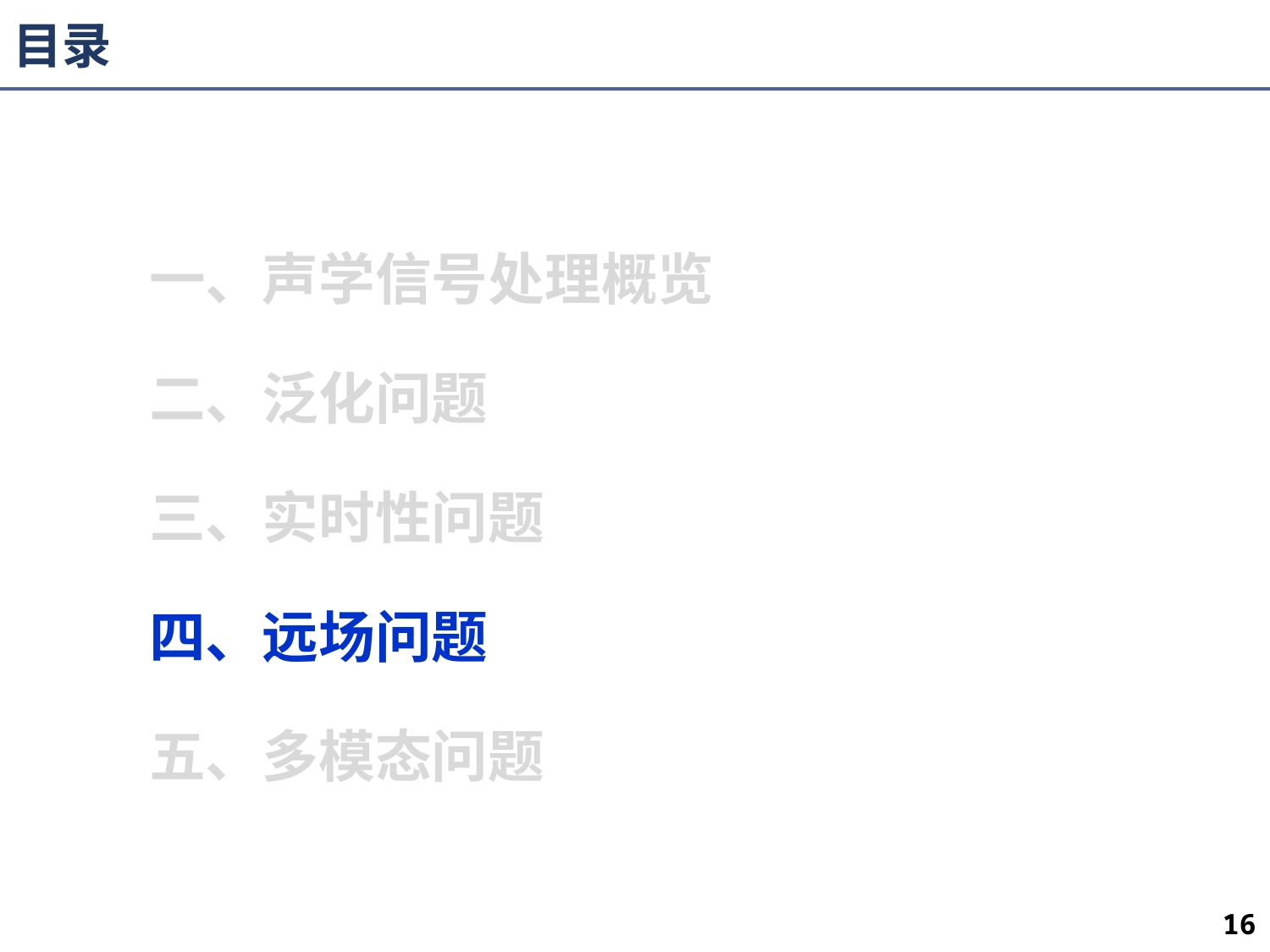

# 目录
一、声学信号处理概览
二、泛化问题
三、实时性问题
四、远场问题
五、多模态问题
16